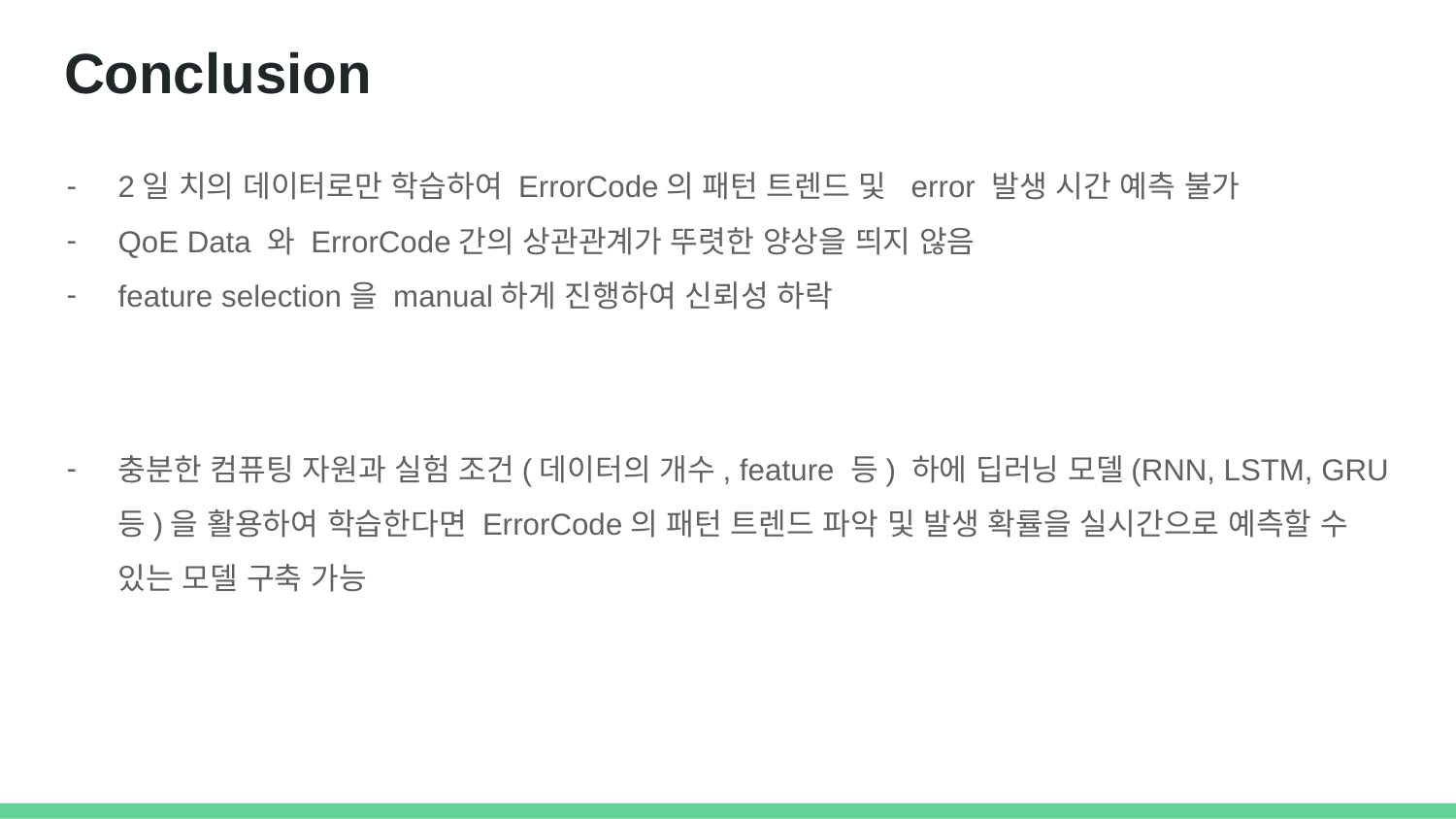

# Conclusion
2일 치의 데이터로만 학습하여 ErrorCode의 패턴 트렌드 및  error 발생 시간 예측 불가
QoE Data 와 ErrorCode간의 상관관계가 뚜렷한 양상을 띄지 않음
feature selection을 manual하게 진행하여 신뢰성 하락

충분한 컴퓨팅 자원과 실험 조건(데이터의 개수, feature 등) 하에 딥러닝 모델(RNN, LSTM, GRU 등)을 활용하여 학습한다면 ErrorCode의 패턴 트렌드 파악 및 발생 확률을 실시간으로 예측할 수 있는 모델 구축 가능